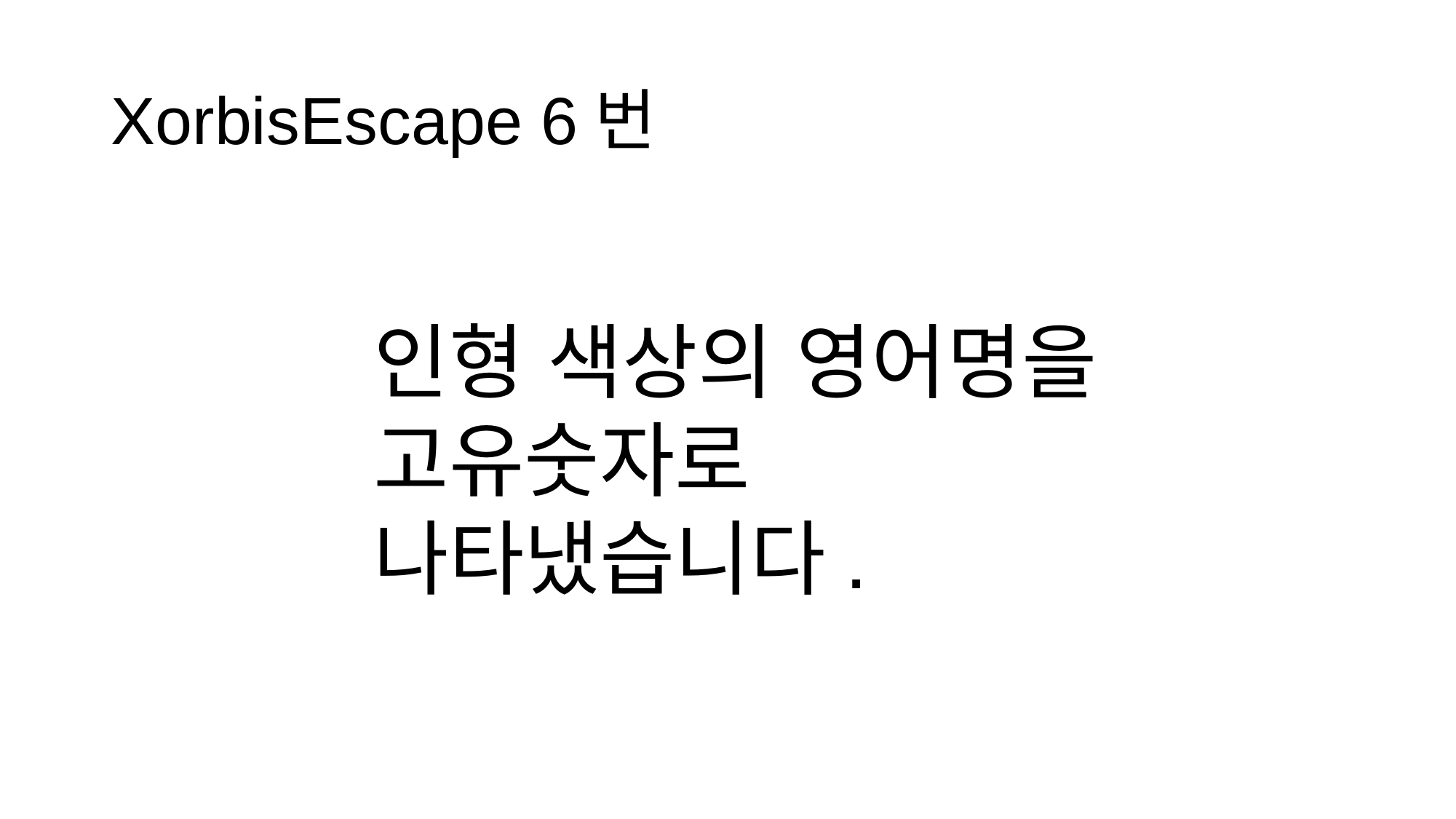

# XorbisEscape 6번
인형 색상의 영어명을 고유숫자로 나타냈습니다.